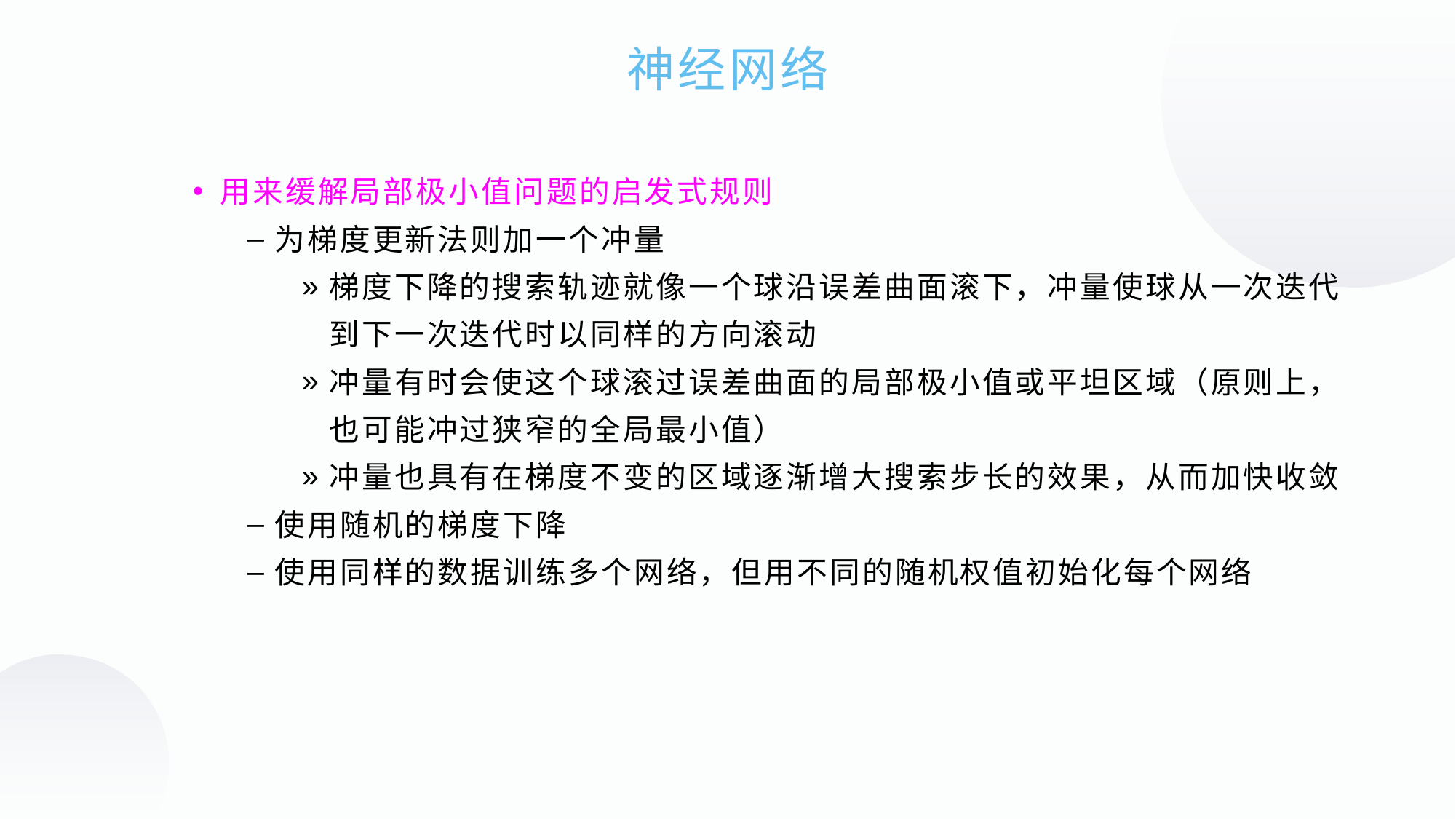

神经网络

用来缓解局部极小值问题的启发式规则
为梯度更新法则加一个冲量
梯度下降的搜索轨迹就像一个球沿误差曲面滚下，冲量使球从一次迭代到下一次迭代时以同样的方向滚动
冲量有时会使这个球滚过误差曲面的局部极小值或平坦区域（原则上，也可能冲过狭窄的全局最小值）
冲量也具有在梯度不变的区域逐渐增大搜索步长的效果，从而加快收敛
使用随机的梯度下降
使用同样的数据训练多个网络，但用不同的随机权值初始化每个网络